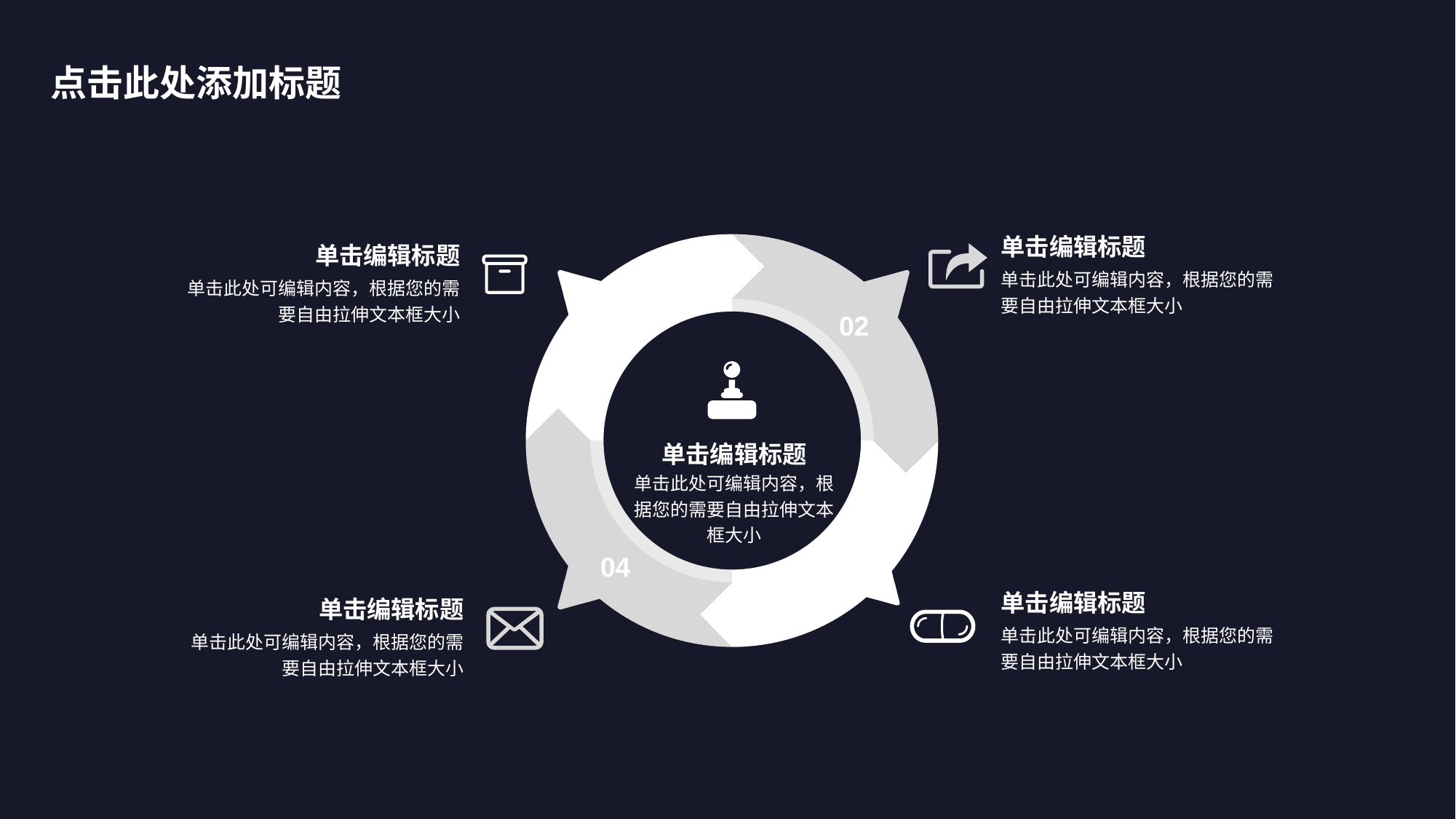

点击此处添加标题
单击编辑标题

单击编辑标题

单击此处可编辑内容，根据您的需要自由拉伸文本框大小

单击此处可编辑内容，根据您的需要自由拉伸文本框大小

01
02

单击编辑标题

单击此处可编辑内容，根据您的需要自由拉伸文本框大小
04
03

单击编辑标题
单击编辑标题

单击此处可编辑内容，根据您的需要自由拉伸文本框大小
单击此处可编辑内容，根据您的需要自由拉伸文本框大小